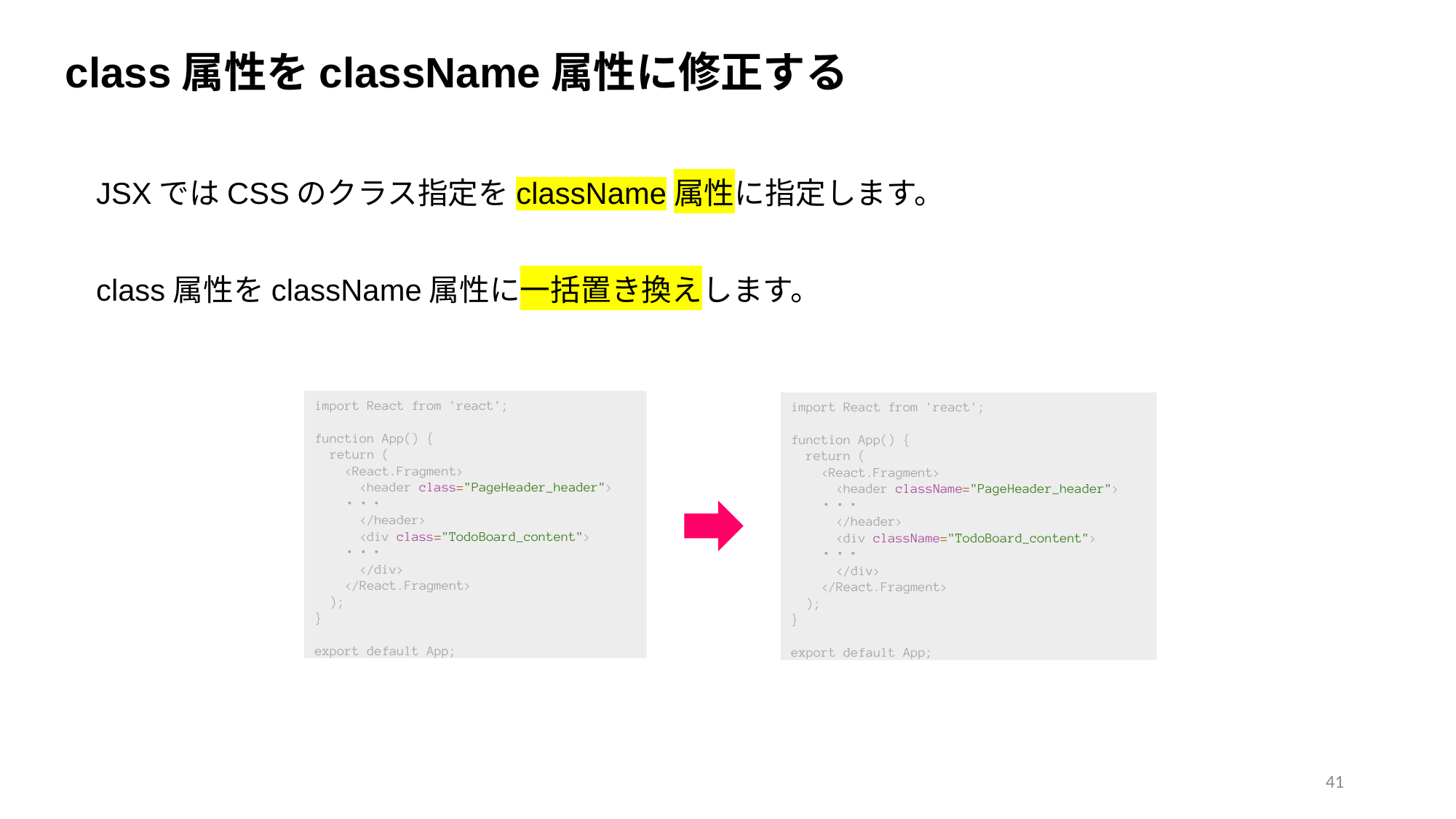

class属性をclassName属性に修正する
JSXではCSSのクラス指定をclassName属性に指定します。

class属性をclassName属性に一括置き換えします。

import React from 'react';
function App() {
  return (
    <React.Fragment>
      <header class="PageHeader_header">
        ・・・
      </header>
      <div class="TodoBoard_content">
        ・・・
      </div>
    </React.Fragment>
  );
}
export default App;
import React from 'react';
function App() {
  return (
    <React.Fragment>
      <header className="PageHeader_header">
        ・・・
      </header>
      <div className="TodoBoard_content">
        ・・・
      </div>
    </React.Fragment>
  );
}
export default App;

41